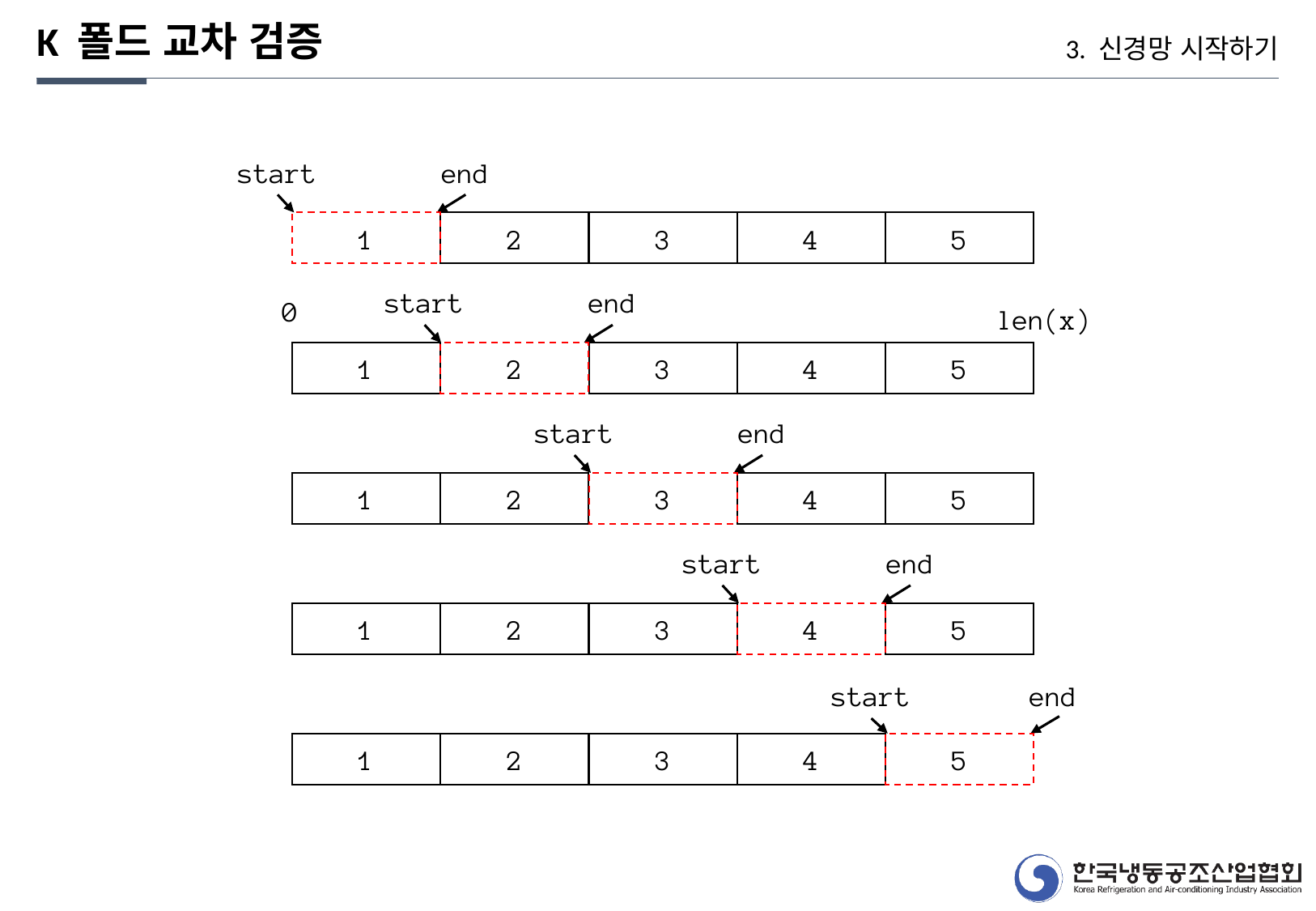

K 폴드 교차 검증
3. 신경망 시작하기
start
end
1
2
3
4
5
start
end
0
len(x)
1
2
3
4
5
start
end
1
2
3
4
5
start
end
1
2
3
4
5
start
end
1
2
3
4
5